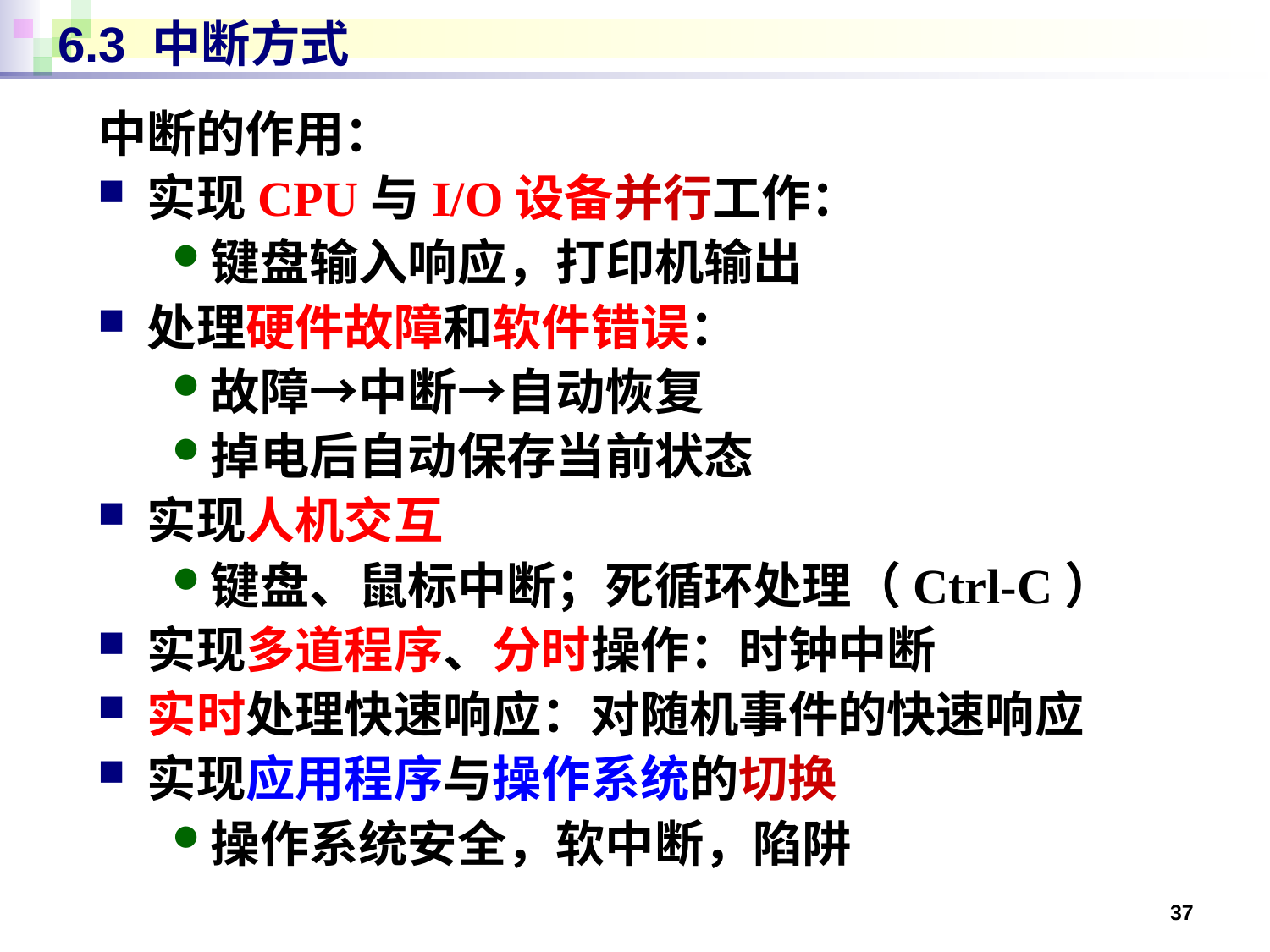

# 6.3 中断方式
中断的作用：
实现CPU与I/O设备并行工作：
键盘输入响应，打印机输出
处理硬件故障和软件错误：
故障→中断→自动恢复
掉电后自动保存当前状态
实现人机交互
键盘、鼠标中断；死循环处理（Ctrl-C）
实现多道程序、分时操作：时钟中断
实时处理快速响应：对随机事件的快速响应
实现应用程序与操作系统的切换
操作系统安全，软中断，陷阱
37